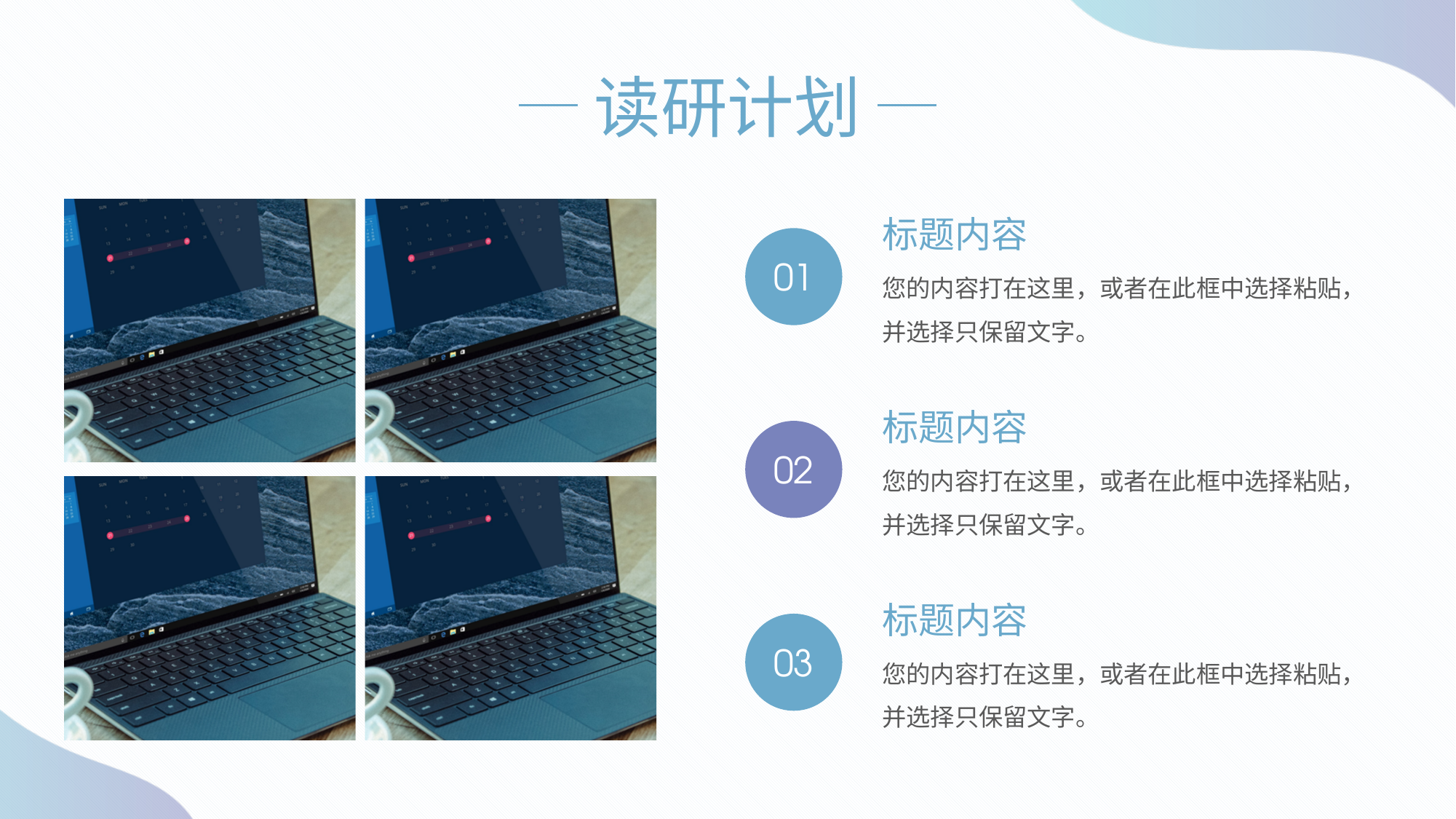

读研计划

标题内容
您的内容打在这里，或者在此框中选择粘贴，并选择只保留文字。
01
标题内容
您的内容打在这里，或者在此框中选择粘贴，并选择只保留文字。
02
标题内容
您的内容打在这里，或者在此框中选择粘贴，并选择只保留文字。
03